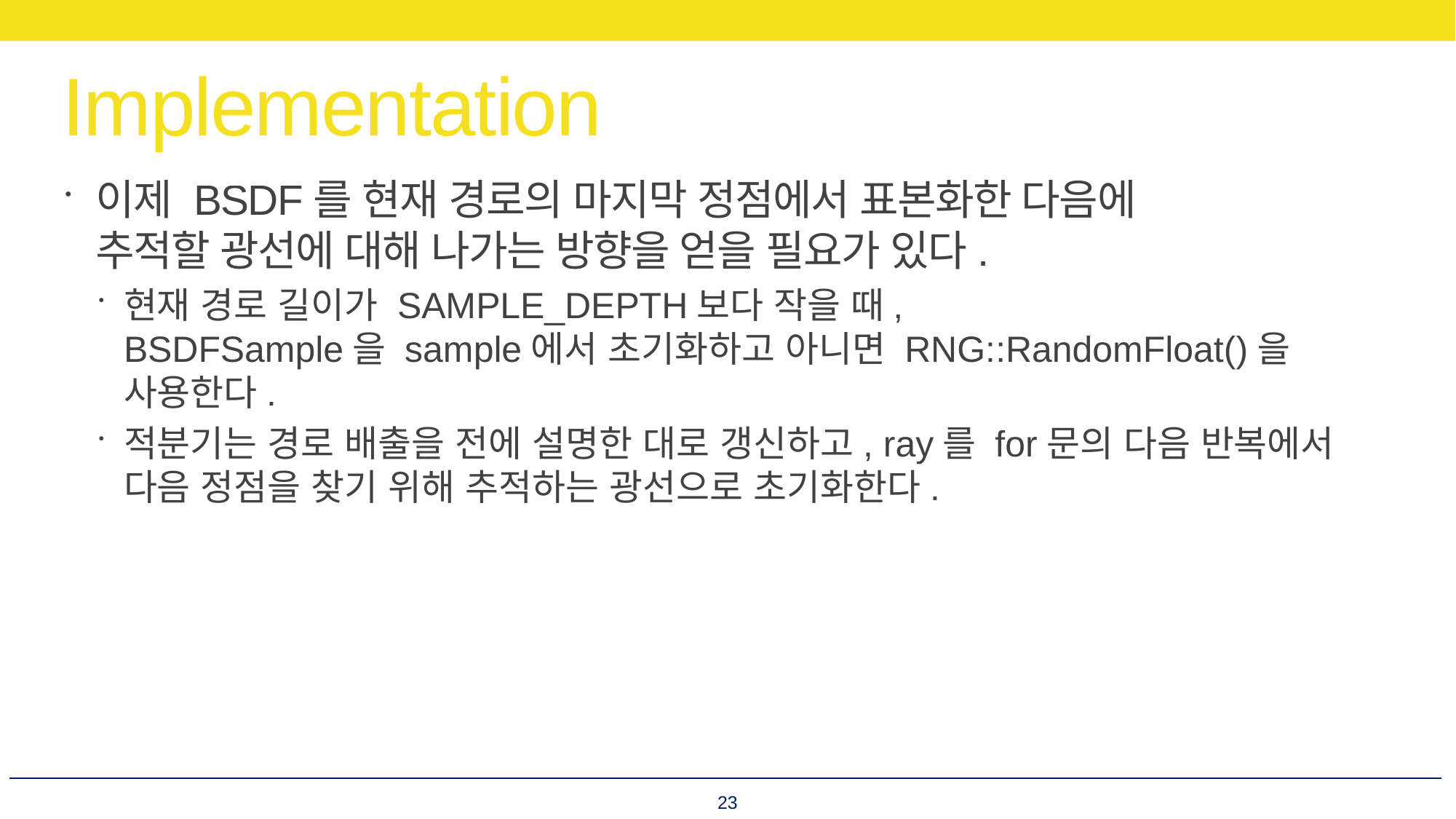

# Implementation
이제 BSDF를 현재 경로의 마지막 정점에서 표본화한 다음에
추적할 광선에 대해 나가는 방향을 얻을 필요가 있다.
현재 경로 길이가 SAMPLE_DEPTH보다 작을 때,
BSDFSample을 sample에서 초기화하고 아니면 RNG::RandomFloat()을 사용한다.
적분기는 경로 배출을 전에 설명한 대로 갱신하고, ray를 for문의 다음 반복에서
다음 정점을 찾기 위해 추적하는 광선으로 초기화한다.
23